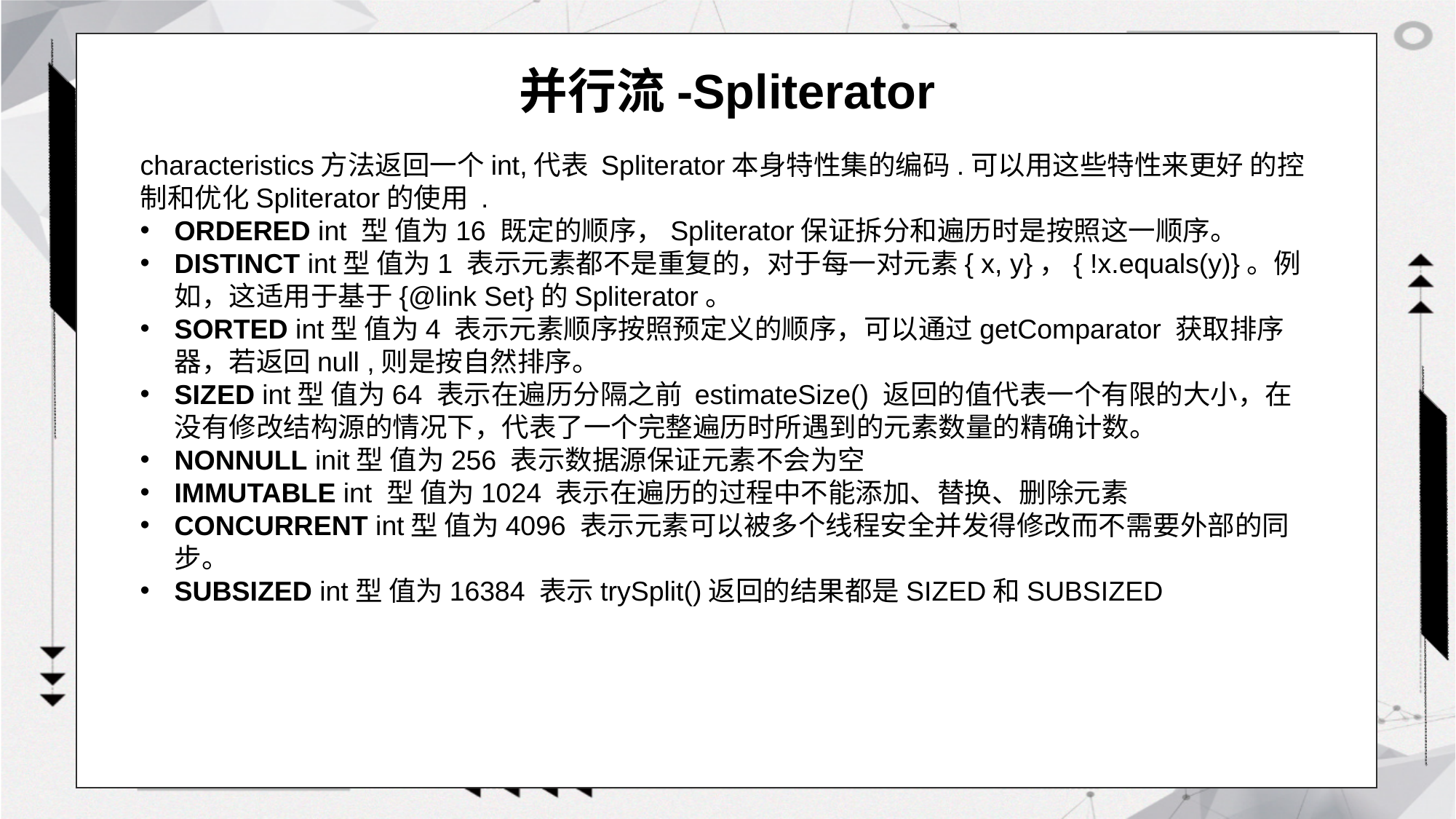

# 并行流-Spliterator
characteristics方法返回一个int,代表 Spliterator本身特性集的编码.可以用这些特性来更好 的控制和优化Spliterator的使用 .
ORDERED int 型 值为16 既定的顺序，Spliterator保证拆分和遍历时是按照这一顺序。
DISTINCT int型 值为1 表示元素都不是重复的，对于每一对元素{ x, y}，{ !x.equals(y)}。例如，这适用于基于{@link Set}的Spliterator。
SORTED int型 值为4 表示元素顺序按照预定义的顺序，可以通过getComparator 获取排序器，若返回null ,则是按自然排序。
SIZED int型 值为64 表示在遍历分隔之前 estimateSize() 返回的值代表一个有限的大小，在没有修改结构源的情况下，代表了一个完整遍历时所遇到的元素数量的精确计数。
NONNULL init型 值为256 表示数据源保证元素不会为空
IMMUTABLE int 型 值为1024 表示在遍历的过程中不能添加、替换、删除元素
CONCURRENT int型 值为4096 表示元素可以被多个线程安全并发得修改而不需要外部的同步。
SUBSIZED int型 值为16384 表示trySplit()返回的结果都是SIZED和SUBSIZED